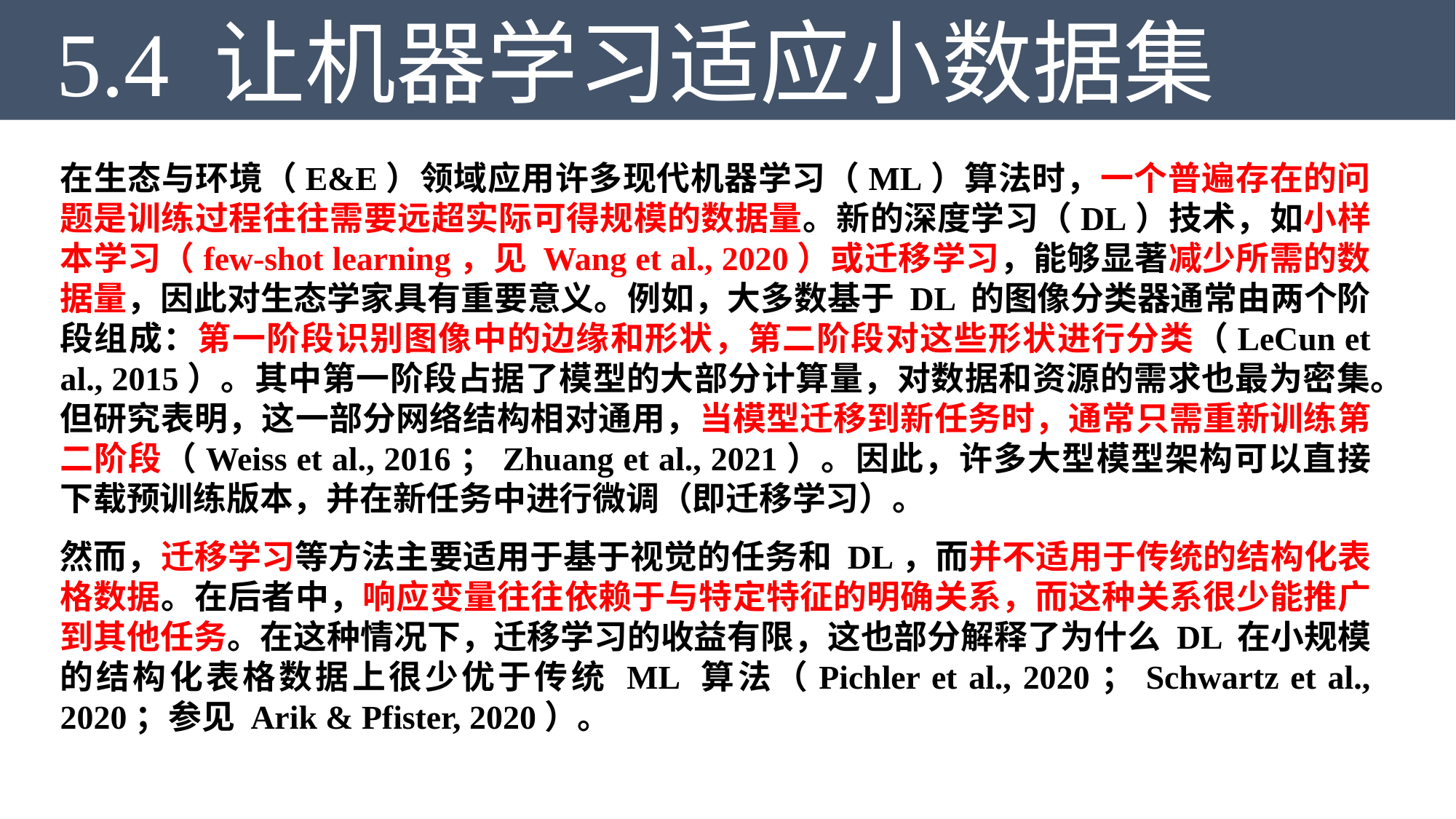

5.4 让机器学习适应小数据集
在生态与环境（E&E）领域应用许多现代机器学习（ML）算法时，一个普遍存在的问题是训练过程往往需要远超实际可得规模的数据量。新的深度学习（DL）技术，如小样本学习（few-shot learning，见 Wang et al., 2020）或迁移学习，能够显著减少所需的数据量，因此对生态学家具有重要意义。例如，大多数基于 DL 的图像分类器通常由两个阶段组成：第一阶段识别图像中的边缘和形状，第二阶段对这些形状进行分类（LeCun et al., 2015）。其中第一阶段占据了模型的大部分计算量，对数据和资源的需求也最为密集。但研究表明，这一部分网络结构相对通用，当模型迁移到新任务时，通常只需重新训练第二阶段（Weiss et al., 2016；Zhuang et al., 2021）。因此，许多大型模型架构可以直接下载预训练版本，并在新任务中进行微调（即迁移学习）。
然而，迁移学习等方法主要适用于基于视觉的任务和 DL，而并不适用于传统的结构化表格数据。在后者中，响应变量往往依赖于与特定特征的明确关系，而这种关系很少能推广到其他任务。在这种情况下，迁移学习的收益有限，这也部分解释了为什么 DL 在小规模的结构化表格数据上很少优于传统 ML 算法（Pichler et al., 2020；Schwartz et al., 2020；参见 Arik & Pfister, 2020）。